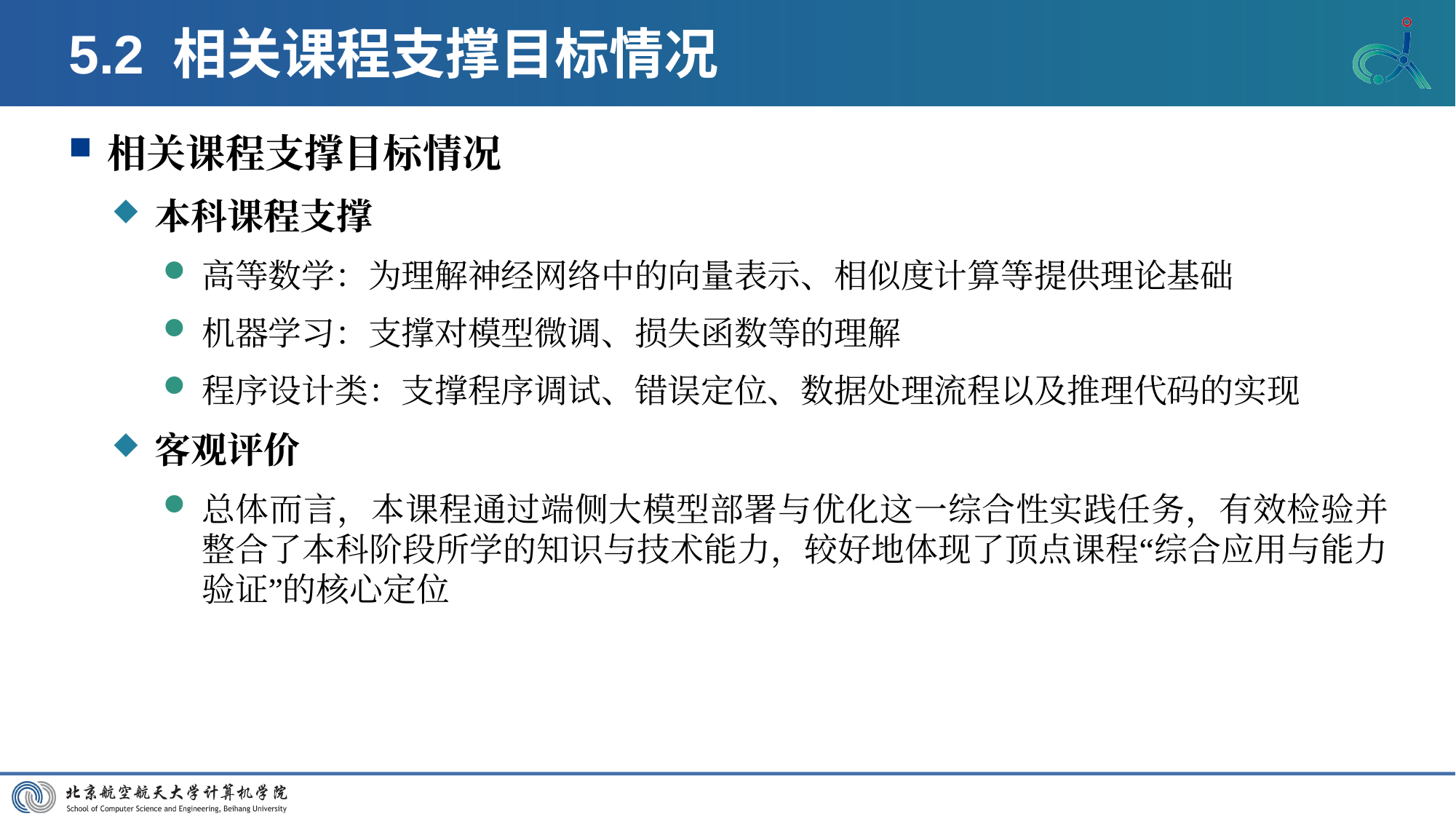

# 5.2 相关课程支撑目标情况
相关课程支撑目标情况
本科课程支撑
高等数学：为理解神经网络中的向量表示、相似度计算等提供理论基础
机器学习：支撑对模型微调、损失函数等的理解
程序设计类：支撑程序调试、错误定位、数据处理流程以及推理代码的实现
客观评价
总体而言，本课程通过端侧大模型部署与优化这一综合性实践任务，有效检验并整合了本科阶段所学的知识与技术能力，较好地体现了顶点课程“综合应用与能力验证”的核心定位
33